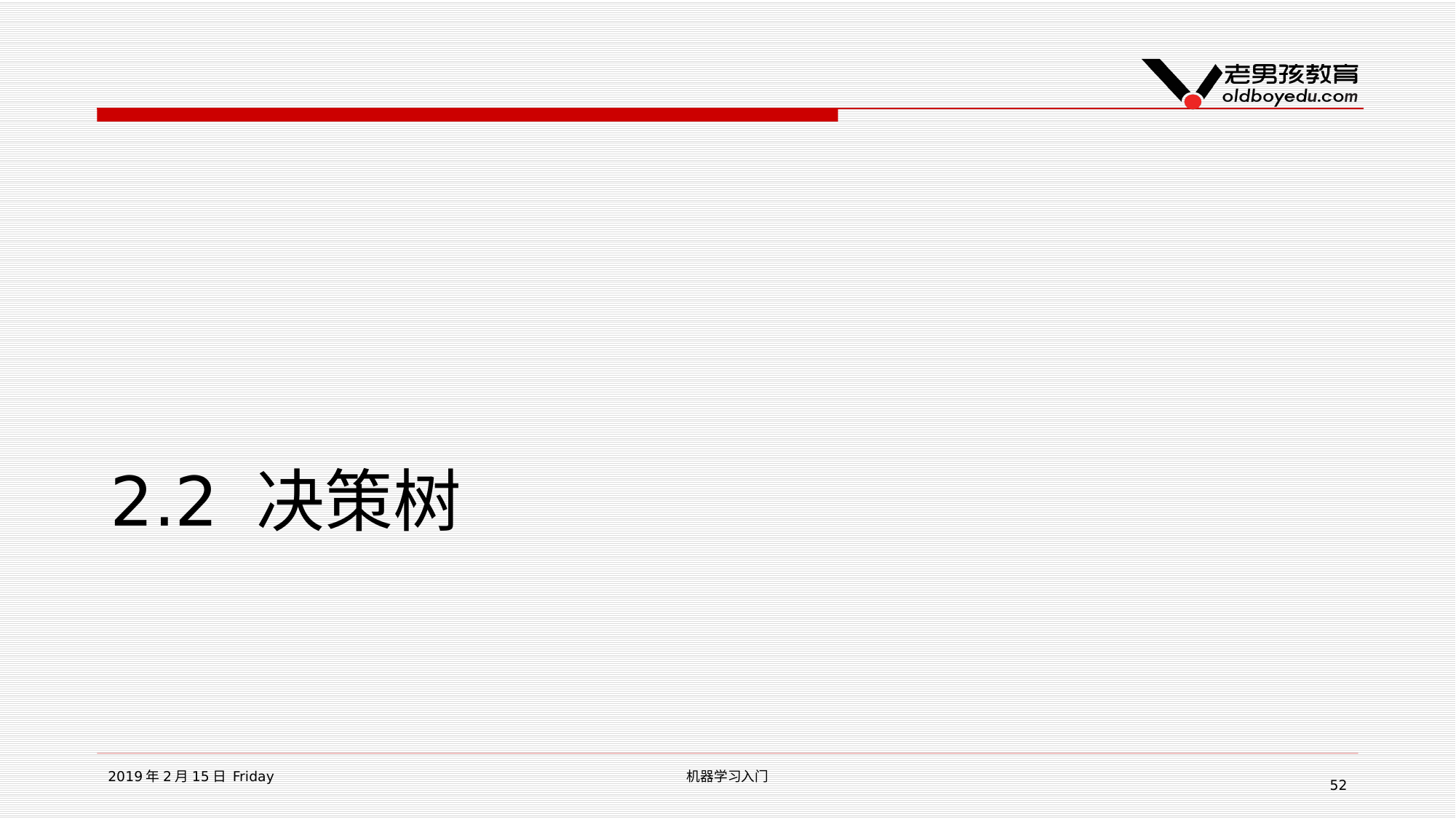

# 2.2 决策树

2019年2月15日 Friday
机器学习入门
52